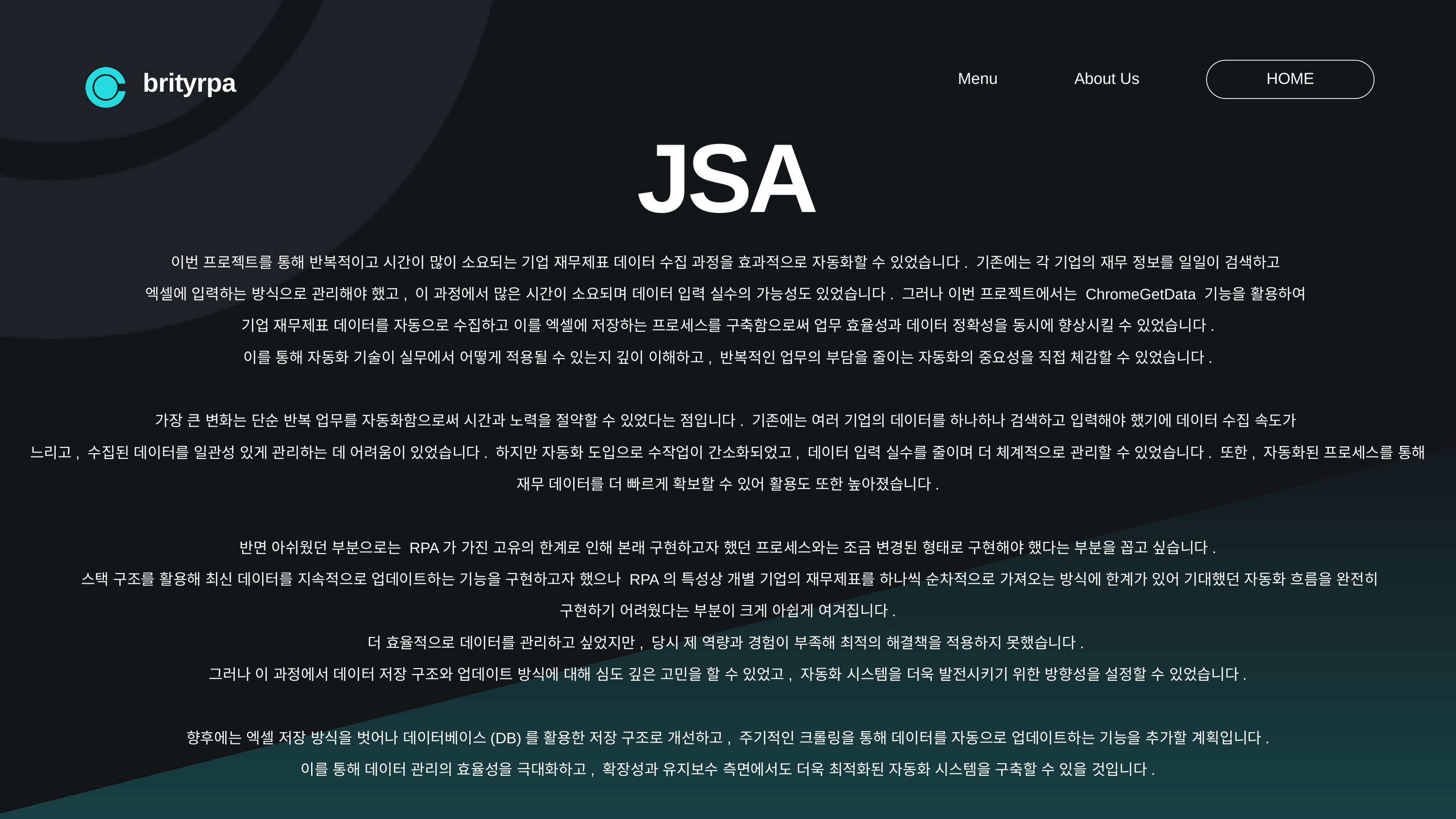

Menu
About Us
HOME
brityrpa
JSA
이번 프로젝트를 통해 반복적이고 시간이 많이 소요되는 기업 재무제표 데이터 수집 과정을 효과적으로 자동화할 수 있었습니다. 기존에는 각 기업의 재무 정보를 일일이 검색하고
엑셀에 입력하는 방식으로 관리해야 했고, 이 과정에서 많은 시간이 소요되며 데이터 입력 실수의 가능성도 있었습니다. 그러나 이번 프로젝트에서는 ChromeGetData 기능을 활용하여
기업 재무제표 데이터를 자동으로 수집하고 이를 엑셀에 저장하는 프로세스를 구축함으로써 업무 효율성과 데이터 정확성을 동시에 향상시킬 수 있었습니다.
이를 통해 자동화 기술이 실무에서 어떻게 적용될 수 있는지 깊이 이해하고, 반복적인 업무의 부담을 줄이는 자동화의 중요성을 직접 체감할 수 있었습니다.

가장 큰 변화는 단순 반복 업무를 자동화함으로써 시간과 노력을 절약할 수 있었다는 점입니다. 기존에는 여러 기업의 데이터를 하나하나 검색하고 입력해야 했기에 데이터 수집 속도가
느리고, 수집된 데이터를 일관성 있게 관리하는 데 어려움이 있었습니다. 하지만 자동화 도입으로 수작업이 간소화되었고, 데이터 입력 실수를 줄이며 더 체계적으로 관리할 수 있었습니다. 또한, 자동화된 프로세스를 통해 재무 데이터를 더 빠르게 확보할 수 있어 활용도 또한 높아졌습니다.

반면 아쉬웠던 부분으로는 RPA가 가진 고유의 한계로 인해 본래 구현하고자 했던 프로세스와는 조금 변경된 형태로 구현해야 했다는 부분을 꼽고 싶습니다.
 스택 구조를 활용해 최신 데이터를 지속적으로 업데이트하는 기능을 구현하고자 했으나 RPA의 특성상 개별 기업의 재무제표를 하나씩 순차적으로 가져오는 방식에 한계가 있어 기대했던 자동화 흐름을 완전히
구현하기 어려웠다는 부분이 크게 아쉽게 여겨집니다.
더 효율적으로 데이터를 관리하고 싶었지만, 당시 제 역량과 경험이 부족해 최적의 해결책을 적용하지 못했습니다.
그러나 이 과정에서 데이터 저장 구조와 업데이트 방식에 대해 심도 깊은 고민을 할 수 있었고, 자동화 시스템을 더욱 발전시키기 위한 방향성을 설정할 수 있었습니다.

향후에는 엑셀 저장 방식을 벗어나 데이터베이스(DB)를 활용한 저장 구조로 개선하고, 주기적인 크롤링을 통해 데이터를 자동으로 업데이트하는 기능을 추가할 계획입니다.
이를 통해 데이터 관리의 효율성을 극대화하고, 확장성과 유지보수 측면에서도 더욱 최적화된 자동화 시스템을 구축할 수 있을 것입니다.